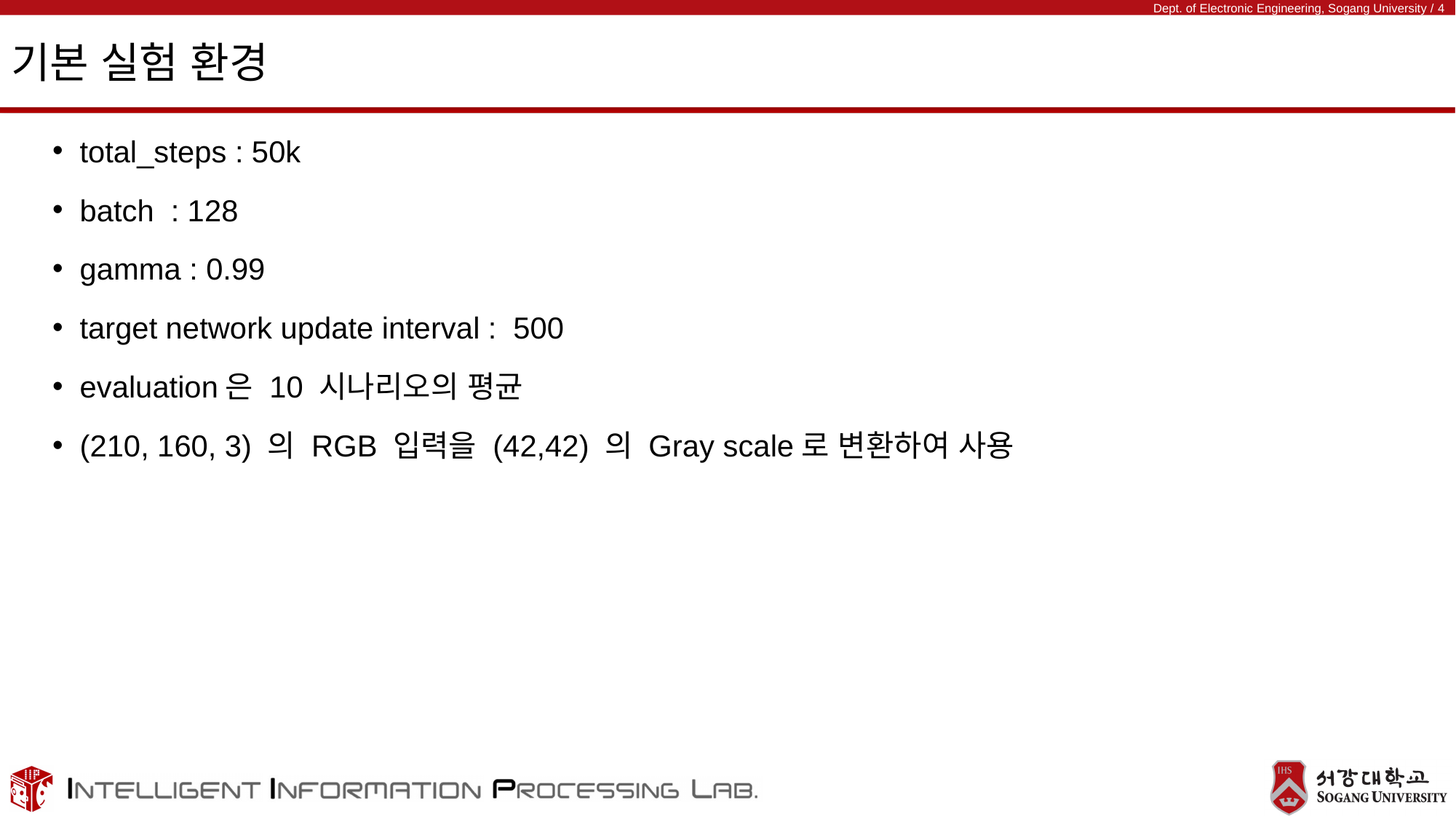

# 기본 실험 환경
total_steps : 50k
batch  : 128
gamma : 0.99
target network update interval :  500
evaluation은 10 시나리오의 평균
(210, 160, 3) 의 RGB 입력을 (42,42) 의 Gray scale로 변환하여 사용